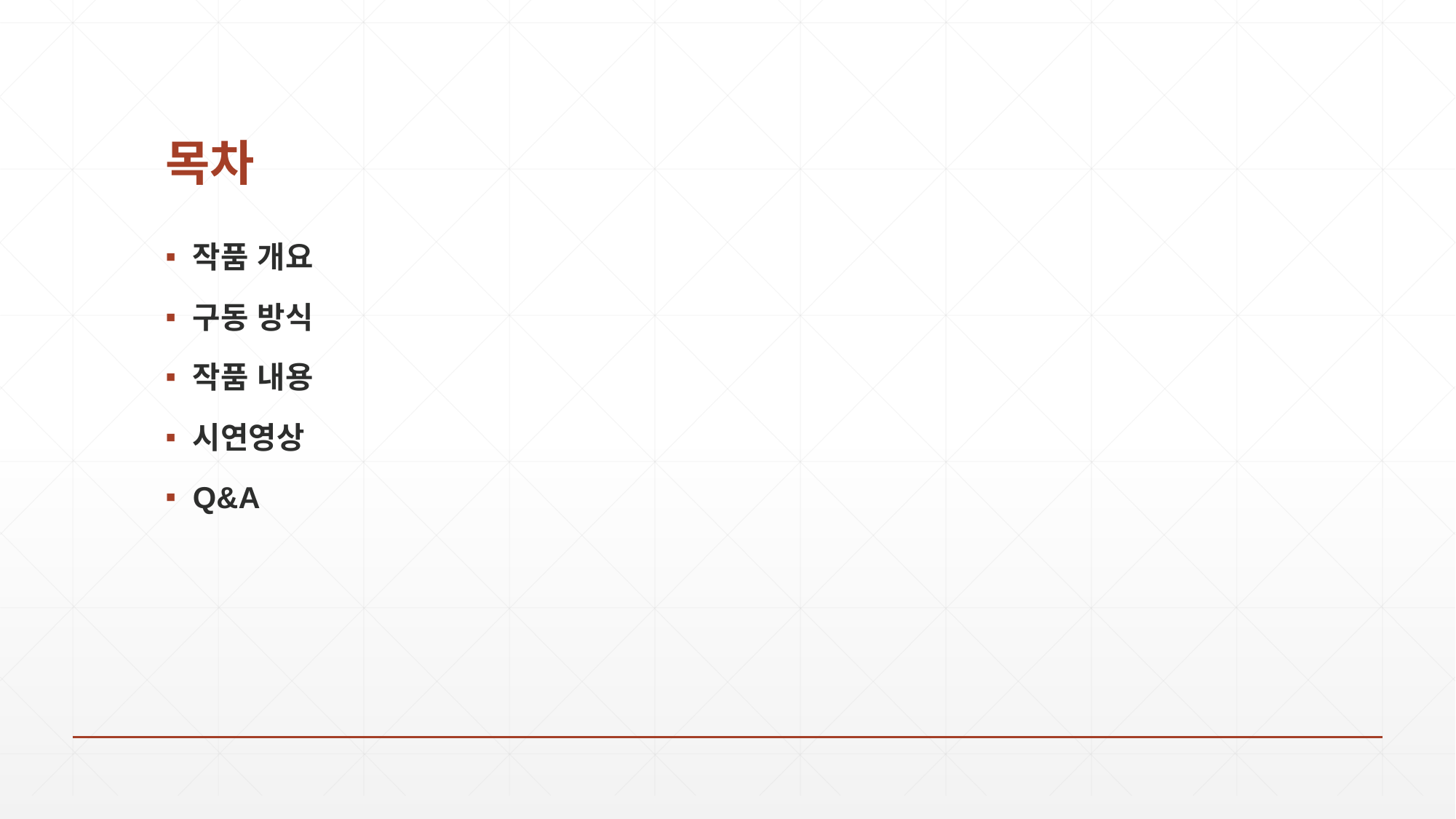

# 목차
작품 개요
구동 방식
작품 내용
시연영상
Q&A